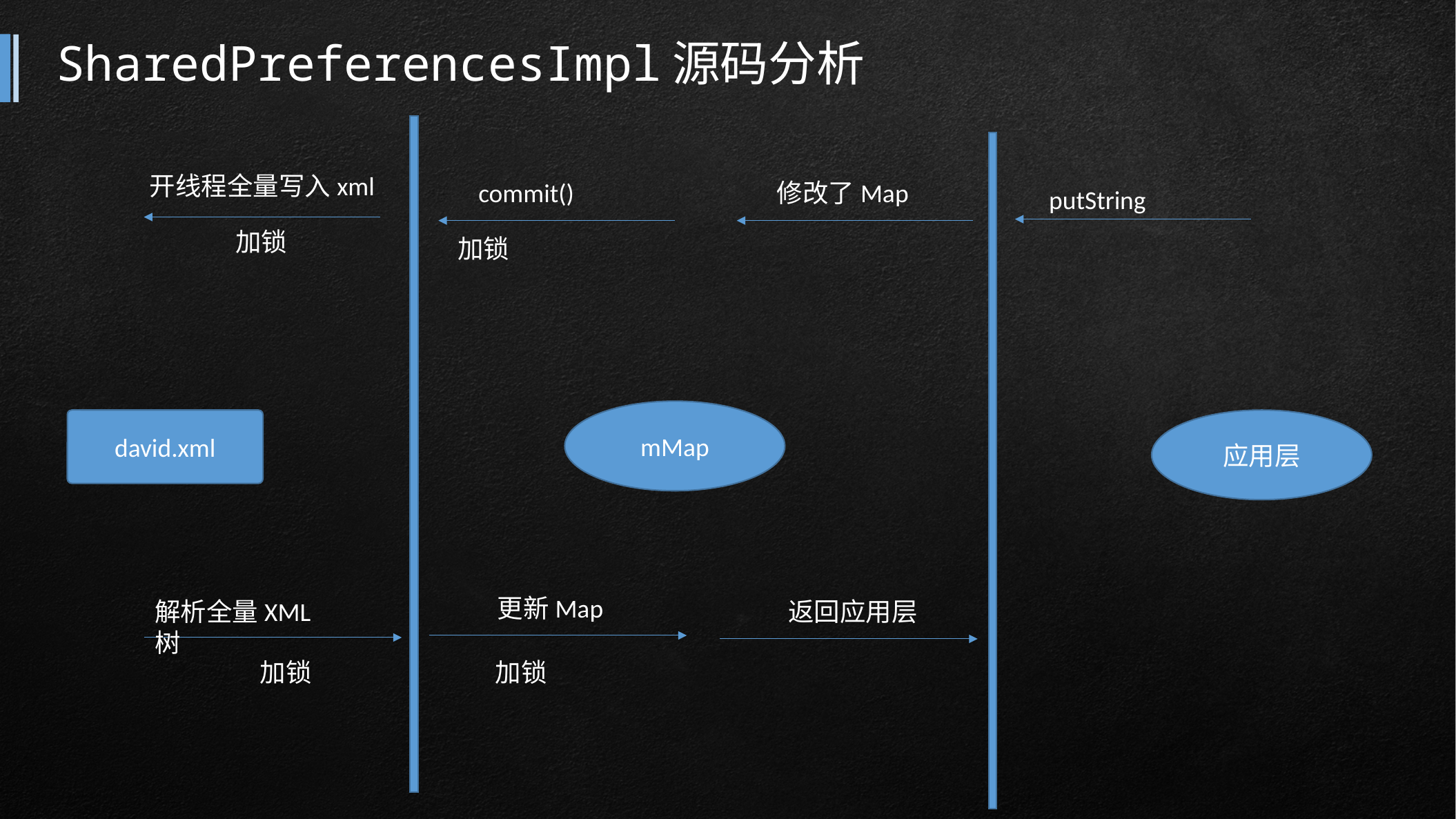

# SharedPreferencesImpl源码分析

开线程全量写入xml
commit()
修改了Map
putString
加锁
加锁
mMap
david.xml
应用层
更新Map
解析全量XML树
返回应用层
加锁
加锁